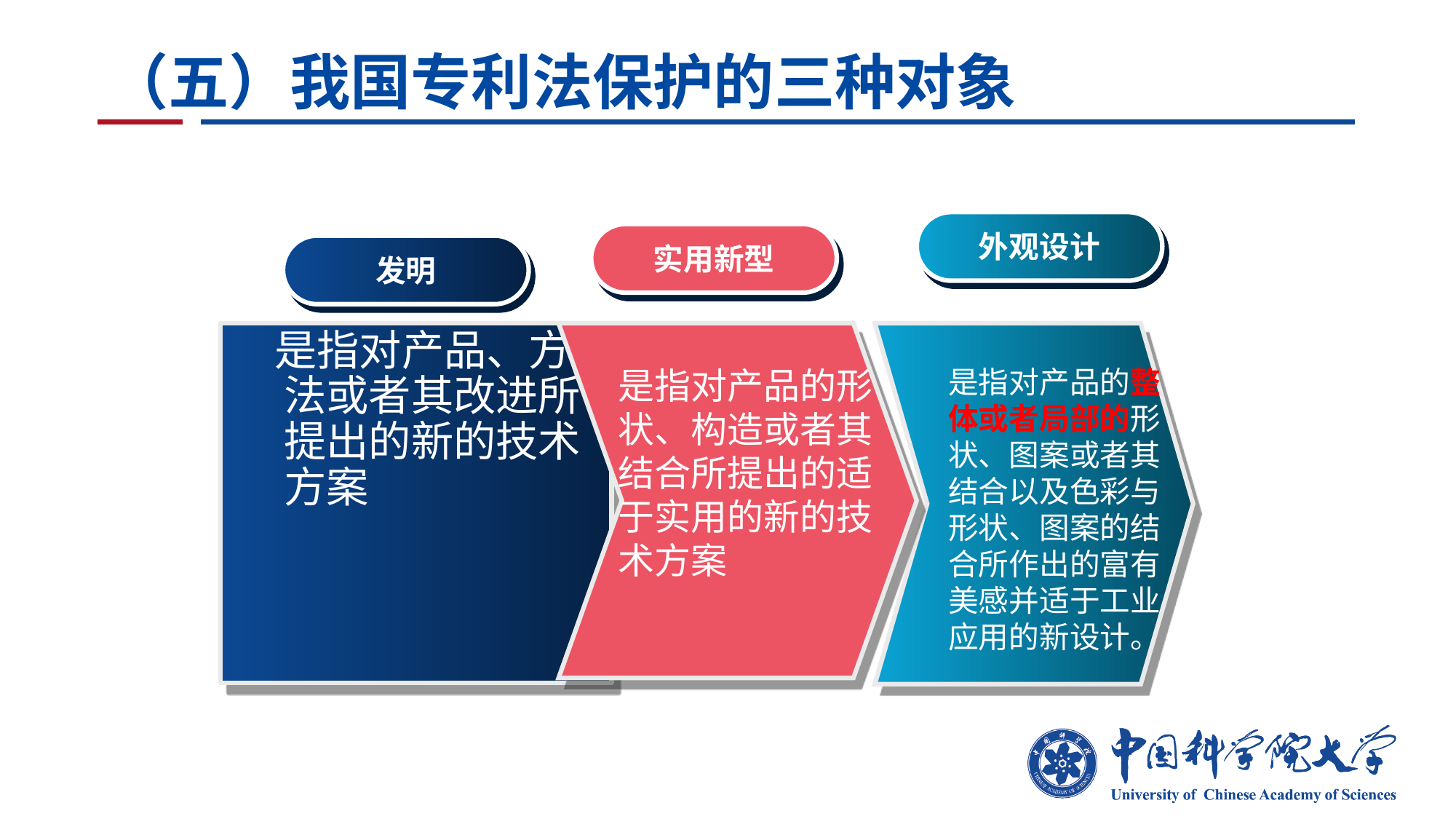

# （五）我国专利法保护的三种对象
外观设计
实用新型
发明

  是指对产品、方法或者其改进所提出的新的技术方案
是指对产品的形状、构造或者其结合所提出的适于实用的新的技术方案
是指对产品的整体或者局部的形状、图案或者其结合以及色彩与形状、图案的结合所作出的富有美感并适于工业应用的新设计。
10